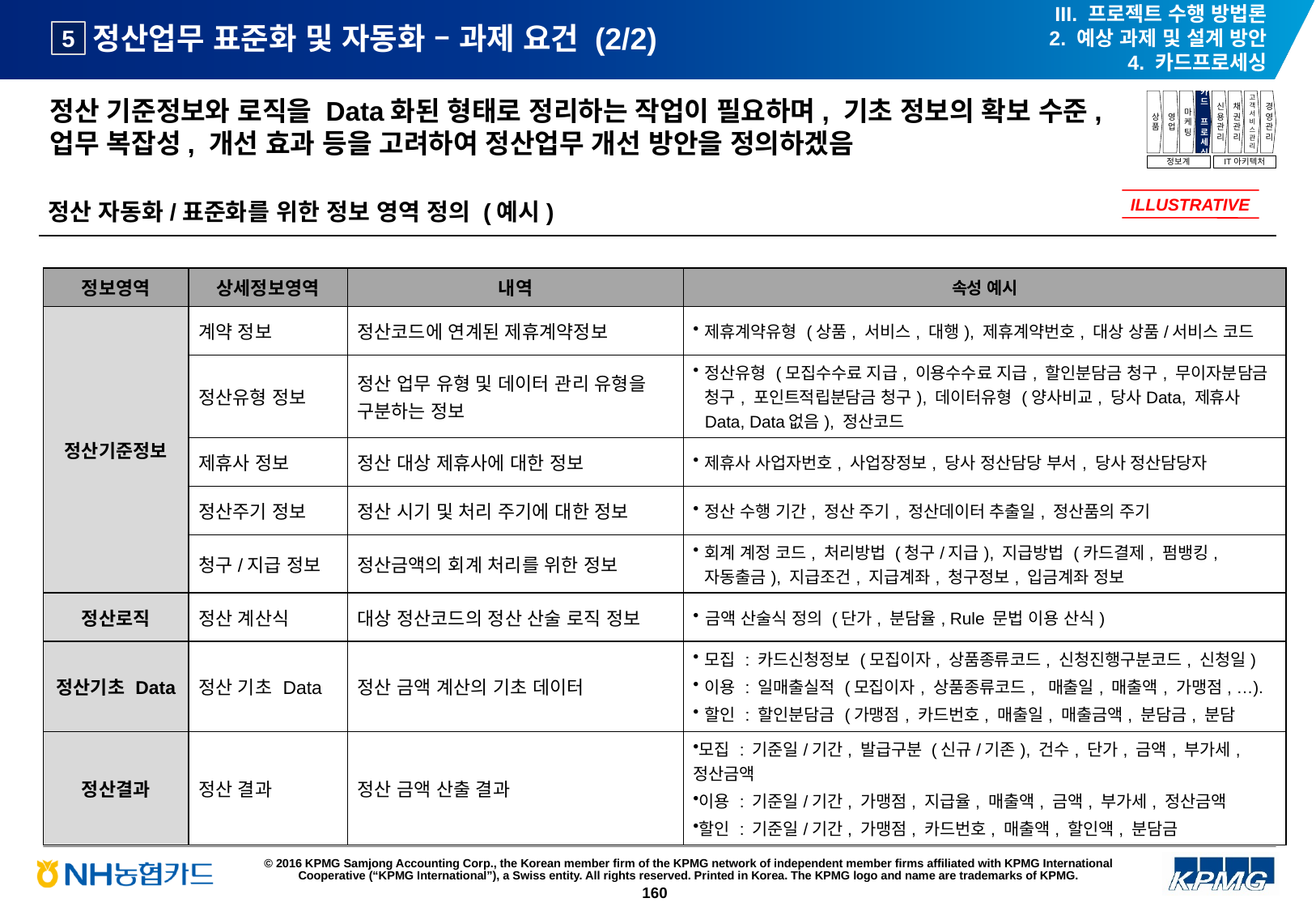

III. 프로젝트 수행 방법론
2. 예상 과제 및 설계 방안
4. 카드프로세싱
# 정산업무 표준화 및 자동화 – 과제 요건 (2/2)
5
정산 기준정보와 로직을 Data화된 형태로 정리하는 작업이 필요하며, 기초 정보의 확보 수준, 업무 복잡성, 개선 효과 등을 고려하여 정산업무 개선 방안을 정의하겠음
상품
영업
마케팅
카드
프로세싱
신용관리
채권관리
고객서비스관리
경영관리
정보계
IT아키텍처
정산 자동화/표준화를 위한 정보 영역 정의 (예시)
ILLUSTRATIVE
| 정보영역 | 상세정보영역 | 내역 | 속성 예시 |
| --- | --- | --- | --- |
| 정산기준정보 | 계약 정보 | 정산코드에 연계된 제휴계약정보 | 제휴계약유형 (상품, 서비스, 대행), 제휴계약번호, 대상 상품/서비스 코드 |
|  | 정산유형 정보 | 정산 업무 유형 및 데이터 관리 유형을 구분하는 정보 | 정산유형 (모집수수료 지급, 이용수수료 지급, 할인분담금 청구, 무이자분담금 청구, 포인트적립분담금 청구), 데이터유형 (양사비교, 당사Data, 제휴사Data, Data없음), 정산코드 |
|  | 제휴사 정보 | 정산 대상 제휴사에 대한 정보 | 제휴사 사업자번호, 사업장정보, 당사 정산담당 부서, 당사 정산담당자 |
|  | 정산주기 정보 | 정산 시기 및 처리 주기에 대한 정보 | 정산 수행 기간, 정산 주기, 정산데이터 추출일, 정산품의 주기 |
|  | 청구/지급 정보 | 정산금액의 회계 처리를 위한 정보 | 회계 계정 코드, 처리방법 (청구/지급), 지급방법 (카드결제, 펌뱅킹, 자동출금), 지급조건, 지급계좌, 청구정보, 입금계좌 정보 |
| 정산로직 | 정산 계산식 | 대상 정산코드의 정산 산술 로직 정보 | 금액 산술식 정의 (단가, 분담율, Rule 문법 이용 산식) |
| 정산기초 Data | 정산 기초 Data | 정산 금액 계산의 기초 데이터 | 모집 : 카드신청정보 (모집이자, 상품종류코드, 신청진행구분코드, 신청일) 이용 : 일매출실적 (모집이자, 상품종류코드, 매출일, 매출액, 가맹점, …). 할인 : 할인분담금 (가맹점, 카드번호, 매출일, 매출금액, 분담금, 분담 |
| 정산결과 | 정산 결과 | 정산 금액 산출 결과 | 모집 : 기준일/기간, 발급구분 (신규/기존), 건수, 단가, 금액, 부가세, 정산금액 이용 : 기준일/기간, 가맹점, 지급율, 매출액, 금액, 부가세, 정산금액 할인 : 기준일/기간, 가맹점, 카드번호, 매출액, 할인액, 분담금 |